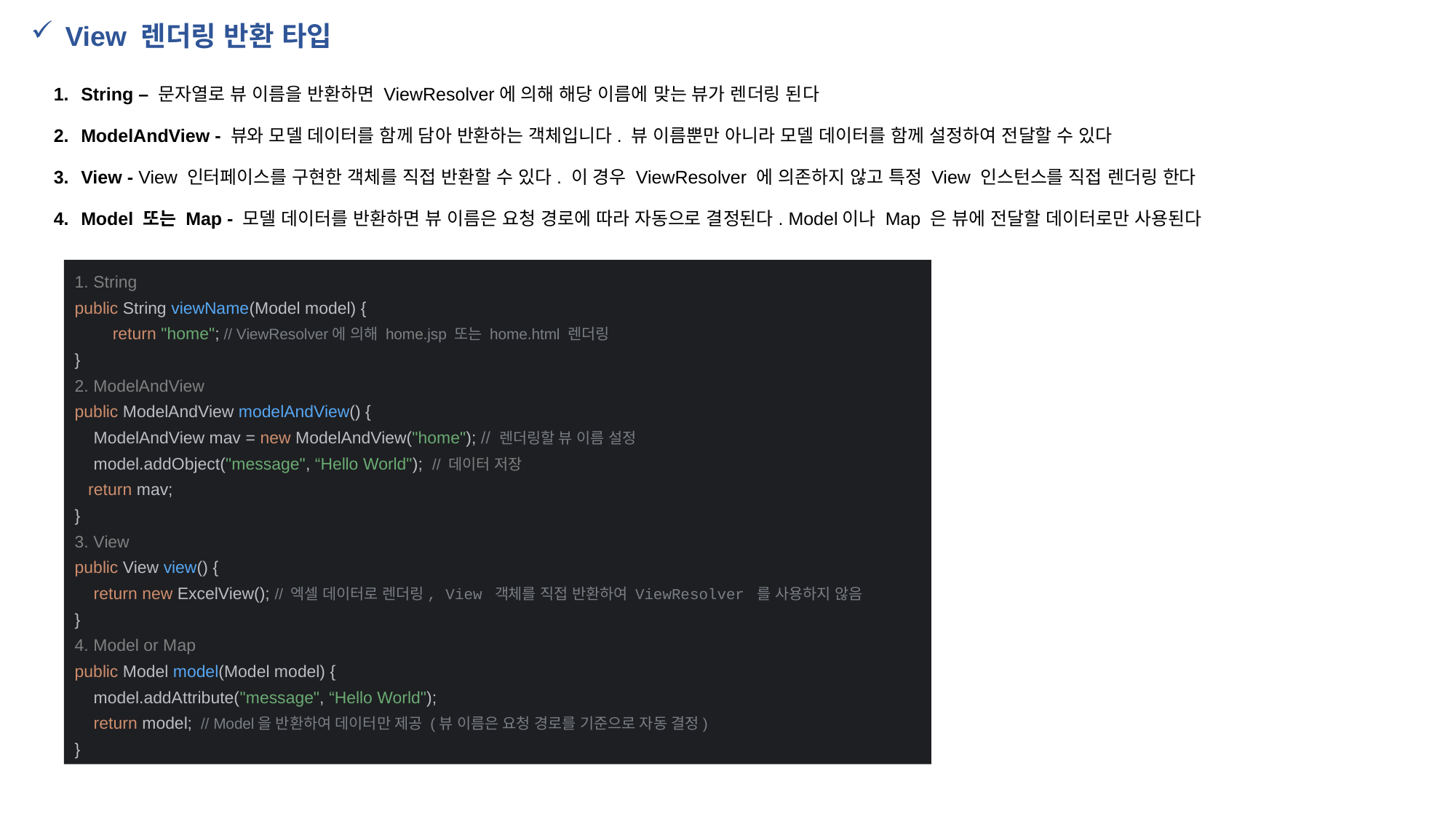

View 렌더링 반환 타입
String – 문자열로 뷰 이름을 반환하면 ViewResolver에 의해 해당 이름에 맞는 뷰가 렌더링 된다
ModelAndView - 뷰와 모델 데이터를 함께 담아 반환하는 객체입니다. 뷰 이름뿐만 아니라 모델 데이터를 함께 설정하여 전달할 수 있다
View - View 인터페이스를 구현한 객체를 직접 반환할 수 있다. 이 경우 ViewResolver 에 의존하지 않고 특정 View 인스턴스를 직접 렌더링 한다
Model 또는 Map - 모델 데이터를 반환하면 뷰 이름은 요청 경로에 따라 자동으로 결정된다. Model이나 Map 은 뷰에 전달할 데이터로만 사용된다
1. String
public String viewName(Model model) {
        return "home"; // ViewResolver에 의해 home.jsp 또는 home.html 렌더링
}
2. ModelAndView
public ModelAndView modelAndView() {
    ModelAndView mav = new ModelAndView("home"); // 렌더링할 뷰 이름 설정
    model.addObject("message", “Hello World");  // 데이터 저장
  return mav;
}
3. View
public View view() {
    return new ExcelView(); // 엑셀 데이터로 렌더링, View 객체를 직접 반환하여 ViewResolver 를 사용하지 않음
}
4. Model or Map
public Model model(Model model) {
    model.addAttribute("message", “Hello World");
    return model;  // Model을 반환하여 데이터만 제공 (뷰 이름은 요청 경로를 기준으로 자동 결정)
}